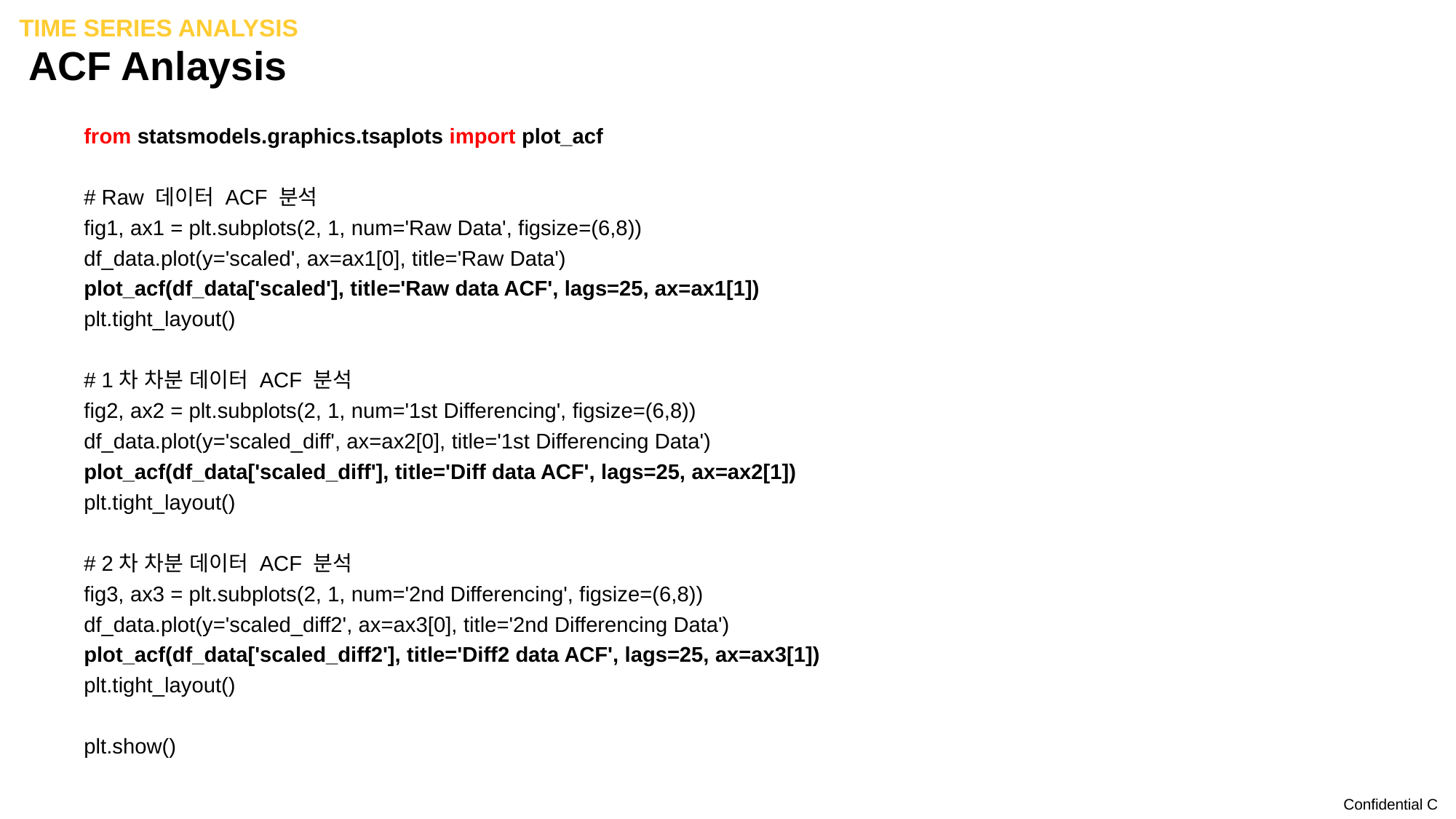

Time series Analysis
# ACF Anlaysis
from statsmodels.graphics.tsaplots import plot_acf

# Raw 데이터 ACF 분석
fig1, ax1 = plt.subplots(2, 1, num='Raw Data', figsize=(6,8))
df_data.plot(y='scaled', ax=ax1[0], title='Raw Data')
plot_acf(df_data['scaled'], title='Raw data ACF', lags=25, ax=ax1[1])
plt.tight_layout()

# 1차 차분 데이터 ACF 분석
fig2, ax2 = plt.subplots(2, 1, num='1st Differencing', figsize=(6,8))
df_data.plot(y='scaled_diff', ax=ax2[0], title='1st Differencing Data')
plot_acf(df_data['scaled_diff'], title='Diff data ACF', lags=25, ax=ax2[1])
plt.tight_layout()

# 2차 차분 데이터 ACF 분석
fig3, ax3 = plt.subplots(2, 1, num='2nd Differencing', figsize=(6,8))
df_data.plot(y='scaled_diff2', ax=ax3[0], title='2nd Differencing Data')
plot_acf(df_data['scaled_diff2'], title='Diff2 data ACF', lags=25, ax=ax3[1])
plt.tight_layout()

plt.show()